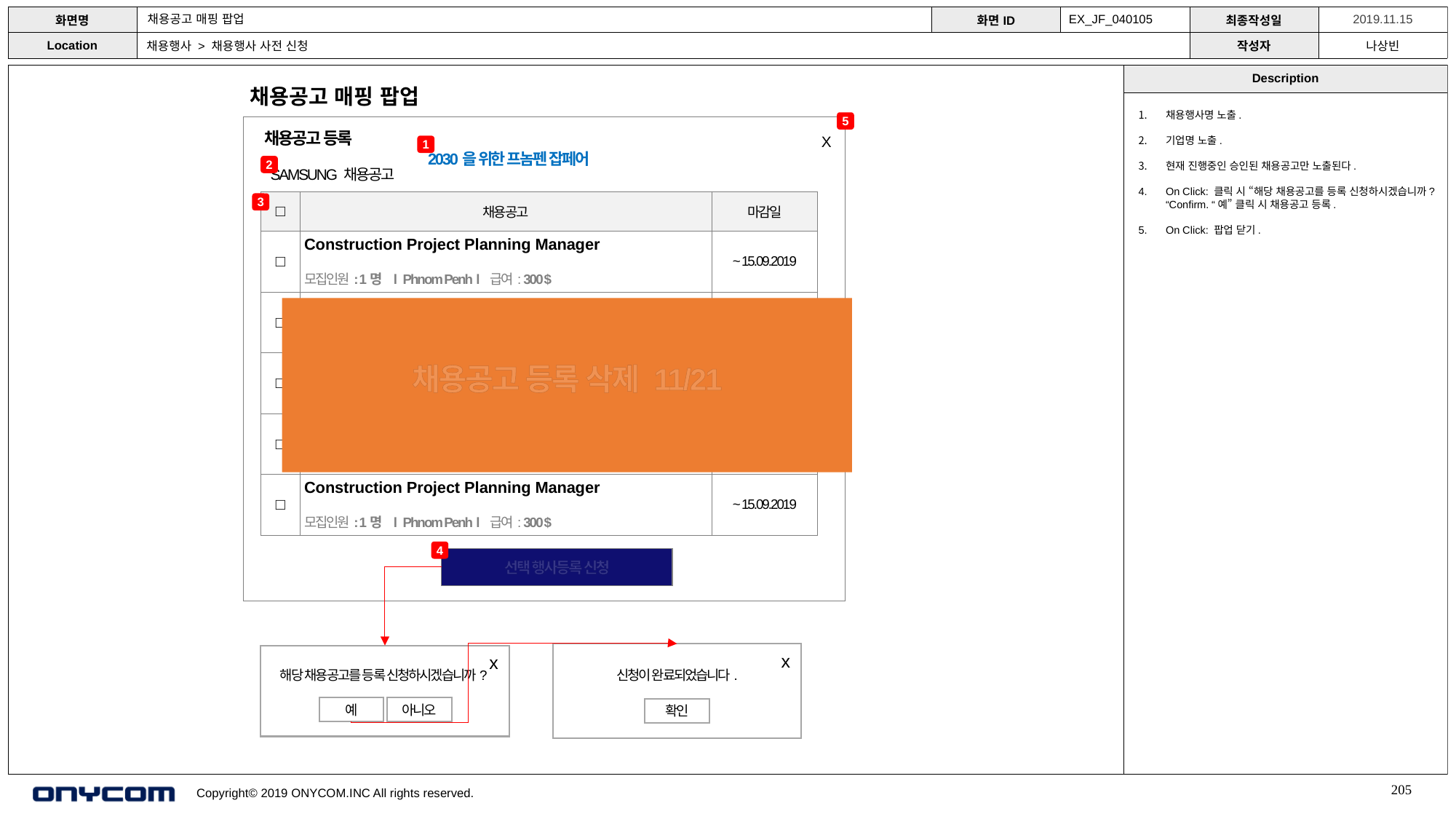

채용공고 매핑 팝업
EX_JF_040105
채용행사 > 채용행사 사전 신청
채용공고 매핑 팝업
채용행사명 노출.

기업명 노출.

현재 진행중인 승인된 채용공고만 노출된다.

On Click: 클릭 시 “해당 채용공고를 등록 신청하시겠습니까? “Confirm. “예” 클릭 시 채용공고 등록.

On Click: 팝업 닫기.
채용공고 등록
5

X
2030을 위한 프놈펜 잡페어
1
SAMSUNG 채용공고
2
| □ | 채용공고 | 마감일 |
| --- | --- | --- |
| □ | Construction Project Planning Manager 모집인원: 1명 l Phnom Penh l 급여: 300 $ | ~ 15.09.2019 |
| □ | Construction Project Planning Manager 모집인원: 1명 l Phnom Penh l 급여: 300 $ | ~ 15.09.2019 |
| □ | Construction Project Planning Manager 모집인원: 1명 l Phnom Penh l 급여: 300 $ | ~ 15.09.2019 |
| □ | Construction Project Planning Manager 모집인원: 1명 l Phnom Penh l 급여: 300 $ | ~ 15.09.2019 |
| □ | Construction Project Planning Manager 모집인원: 1명 l Phnom Penh l 급여: 300 $ | ~ 15.09.2019 |
3
구직자 정보
채용공고 등록 삭제 11/21

4
선택 행사등록 신청
신청이 완료되었습니다.

x
확인
해당 채용공고를 등록 신청하시겠습니까?

x
예
아니오
205